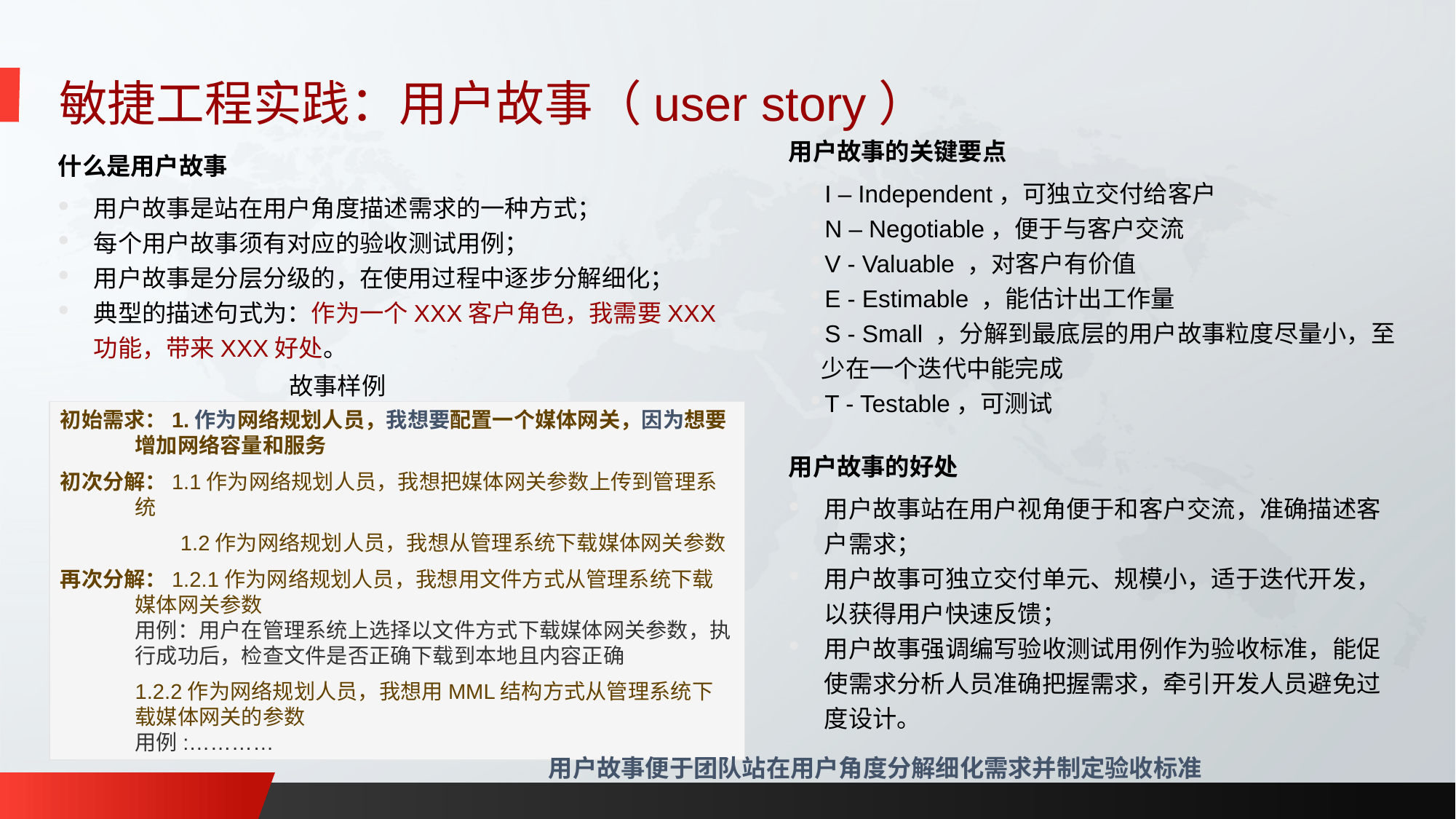

敏捷工程实践：用户故事（user story）
用户故事的关键要点
I – Independent，可独立交付给客户
N – Negotiable，便于与客户交流
V - Valuable ，对客户有价值
E - Estimable ，能估计出工作量
S - Small ，分解到最底层的用户故事粒度尽量小，至少在一个迭代中能完成
T - Testable，可测试
什么是用户故事
用户故事是站在用户角度描述需求的一种方式；
每个用户故事须有对应的验收测试用例；
用户故事是分层分级的，在使用过程中逐步分解细化；
典型的描述句式为：作为一个XXX客户角色，我需要XXX功能，带来XXX好处。
故事样例
初始需求：1.作为网络规划人员，我想要配置一个媒体网关，因为想要增加网络容量和服务
初次分解：1.1作为网络规划人员，我想把媒体网关参数上传到管理系统
                    1.2作为网络规划人员，我想从管理系统下载媒体网关参数
再次分解：1.2.1作为网络规划人员，我想用文件方式从管理系统下载媒体网关参数
	用例：用户在管理系统上选择以文件方式下载媒体网关参数，执行成功后，检查文件是否正确下载到本地且内容正确
	1.2.2作为网络规划人员，我想用MML结构方式从管理系统下载媒体网关的参数
	用例:…………
用户故事的好处
用户故事站在用户视角便于和客户交流，准确描述客户需求；
用户故事可独立交付单元、规模小，适于迭代开发，以获得用户快速反馈；
用户故事强调编写验收测试用例作为验收标准，能促使需求分析人员准确把握需求，牵引开发人员避免过度设计。
用户故事便于团队站在用户角度分解细化需求并制定验收标准